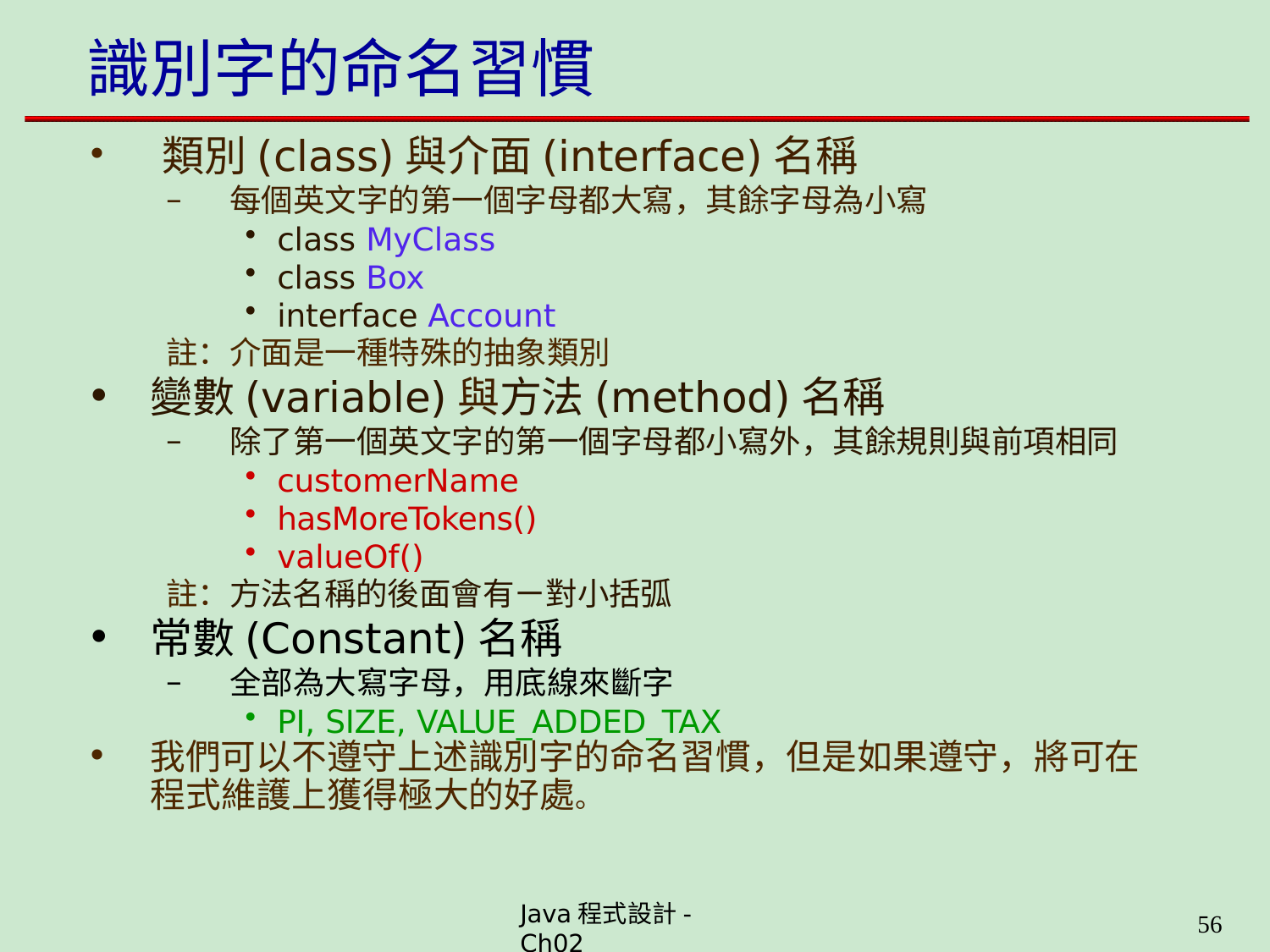

# 識別字的命名習慣
類別(class)與介面(interface)名稱
每個英文字的第一個字母都大寫，其餘字母為小寫
class MyClass
class Box
interface Account
註：介面是一種特殊的抽象類別
變數(variable)與方法(method)名稱
除了第一個英文字的第一個字母都小寫外，其餘規則與前項相同
customerName
hasMoreTokens()
valueOf()
註：方法名稱的後面會有ㄧ對小括弧
常數(Constant)名稱
全部為大寫字母，用底線來斷字
PI, SIZE, VALUE_ADDED_TAX
我們可以不遵守上述識別字的命名習慣，但是如果遵守，將可在
程式維護上獲得極大的好處。
Java程式設計-Ch02
56